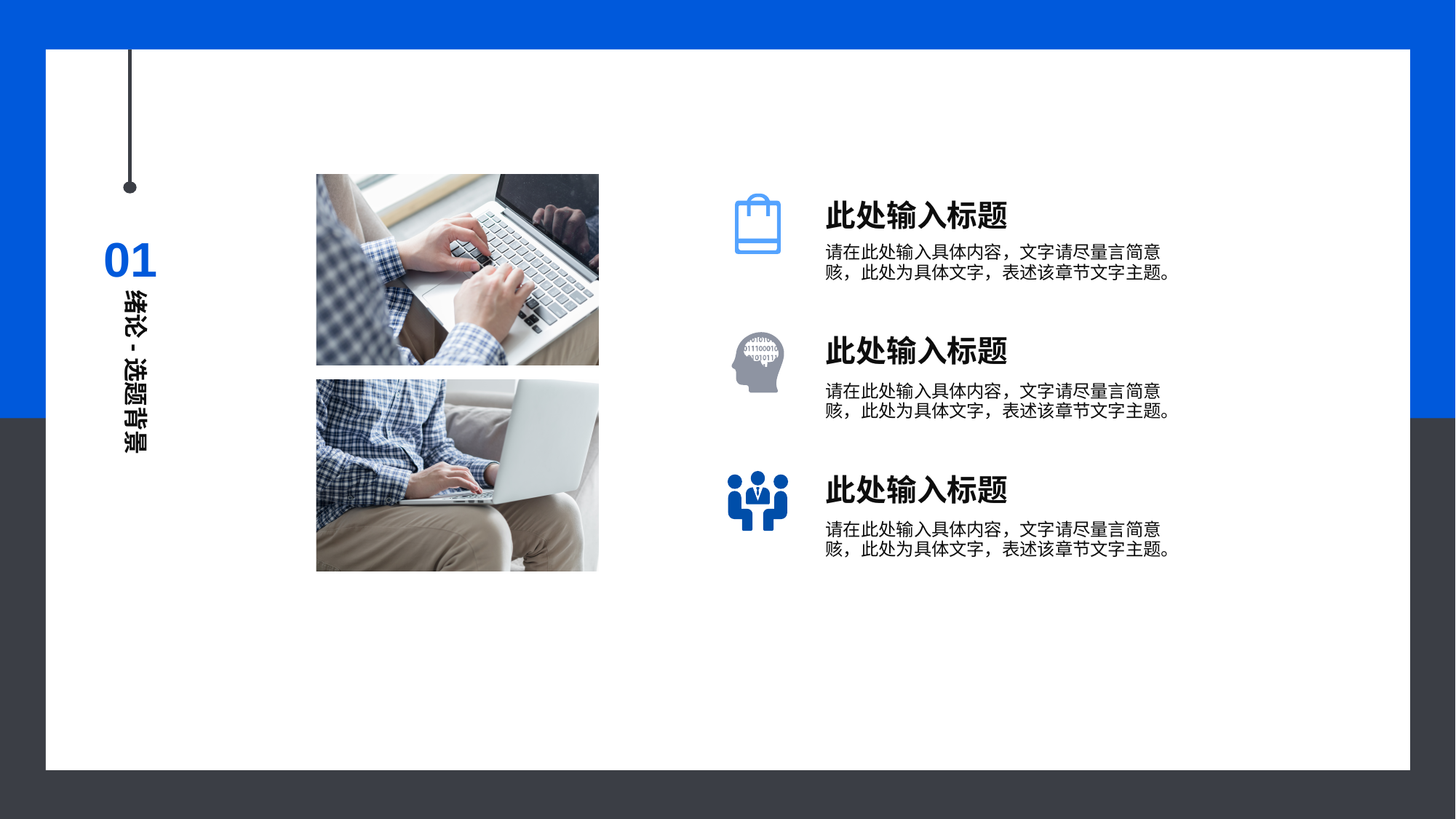

01

此处输入标题
请在此处输入具体内容，文字请尽量言简意赅，此处为具体文字，表述该章节文字主题。
绪论-选题背景

此处输入标题
请在此处输入具体内容，文字请尽量言简意赅，此处为具体文字，表述该章节文字主题。

此处输入标题
请在此处输入具体内容，文字请尽量言简意赅，此处为具体文字，表述该章节文字主题。